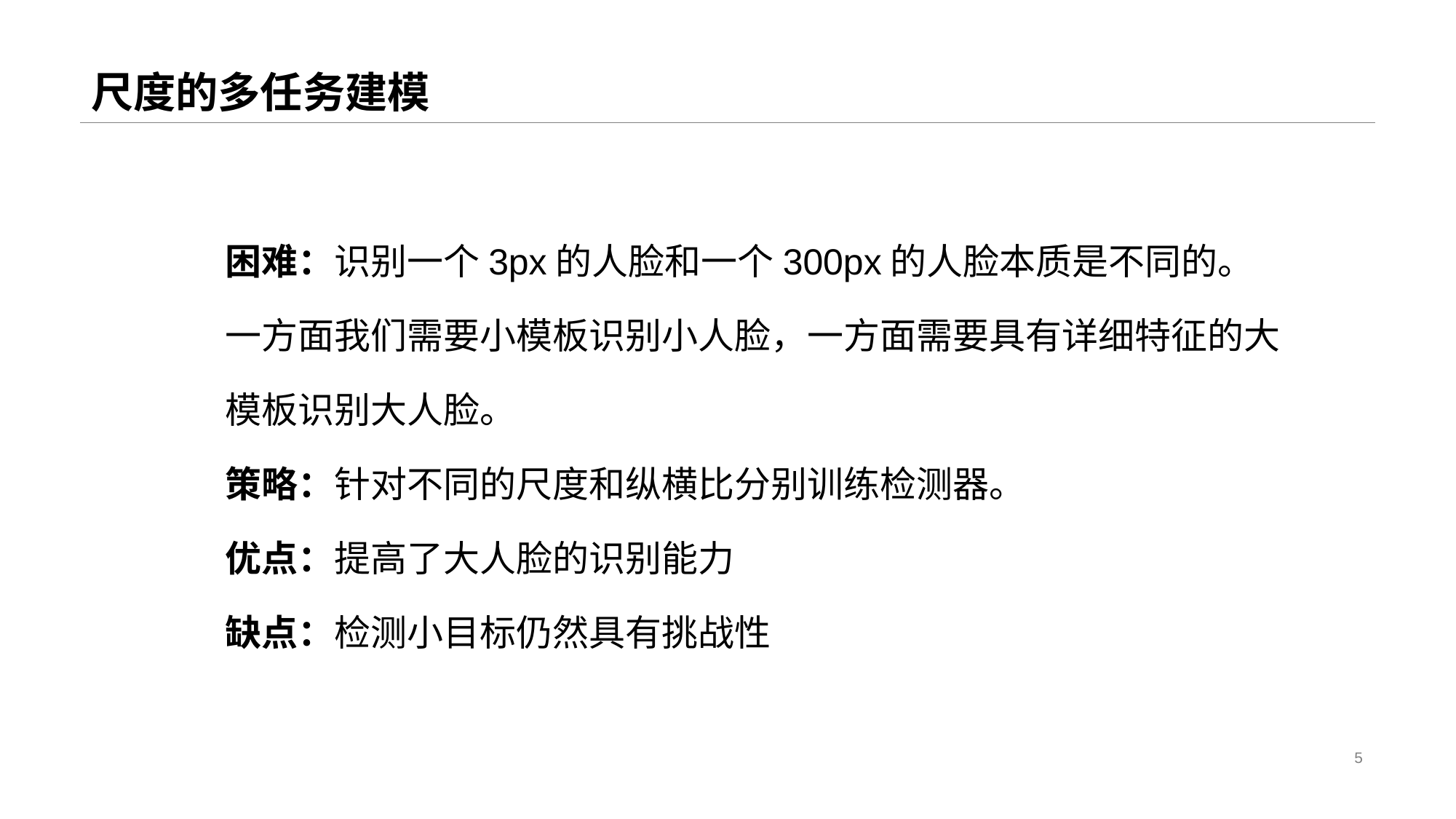

# 尺度的多任务建模
困难：识别一个3px的人脸和一个300px的人脸本质是不同的。一方面我们需要小模板识别小人脸，一方面需要具有详细特征的大模板识别大人脸。
策略：针对不同的尺度和纵横比分别训练检测器。
优点：提高了大人脸的识别能力
缺点：检测小目标仍然具有挑战性
5